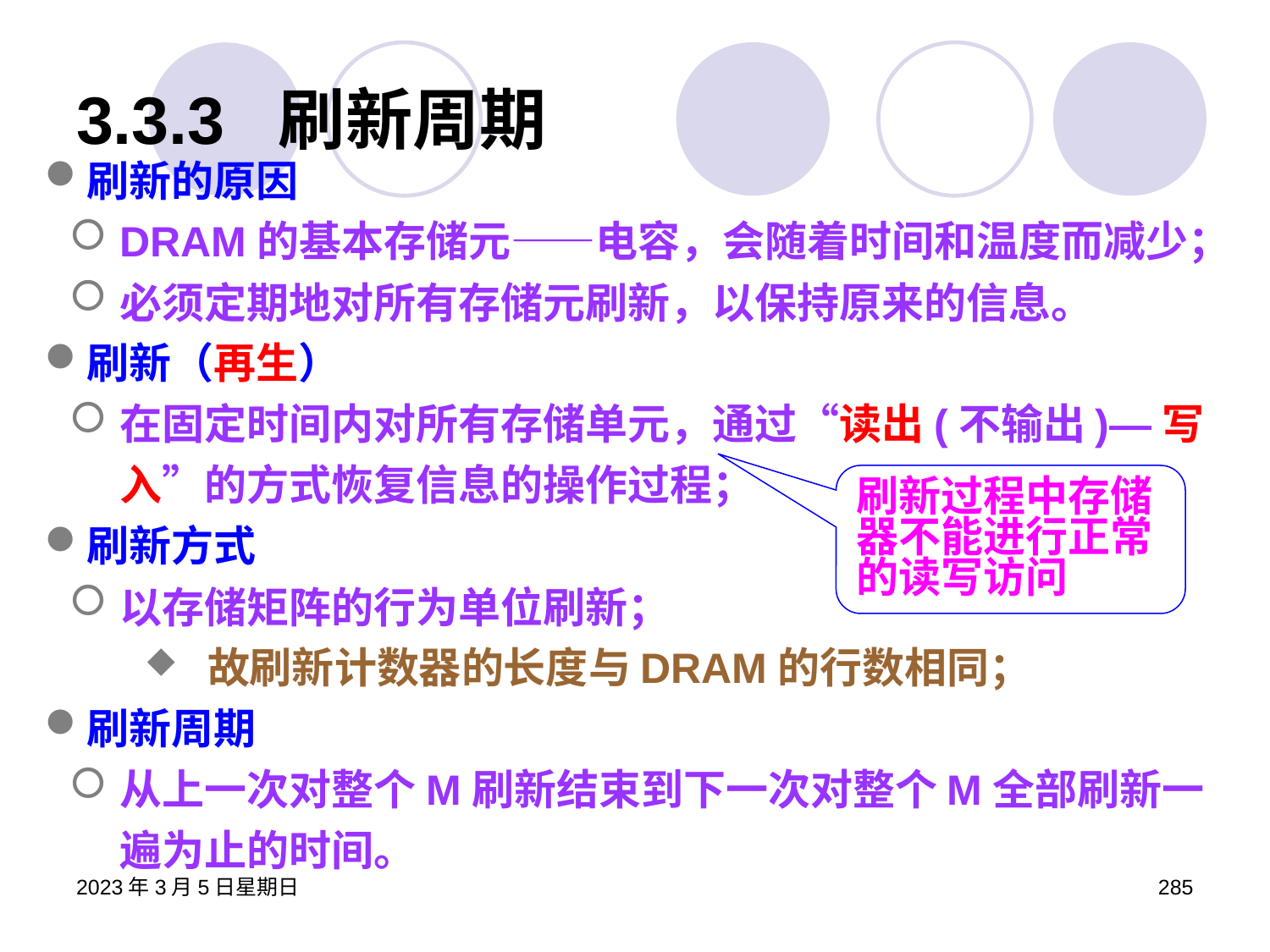

# 3.3.3  刷新周期
刷新的原因
DRAM的基本存储元——电容，会随着时间和温度而减少；
必须定期地对所有存储元刷新，以保持原来的信息。
刷新（再生）
在固定时间内对所有存储单元，通过“读出(不输出)—写入”的方式恢复信息的操作过程；
刷新方式
以存储矩阵的行为单位刷新；
故刷新计数器的长度与DRAM的行数相同；
刷新周期
从上一次对整个M刷新结束到下一次对整个M全部刷新一遍为止的时间。
刷新过程中存储器不能进行正常的读写访问
2023年3月5日星期日
285